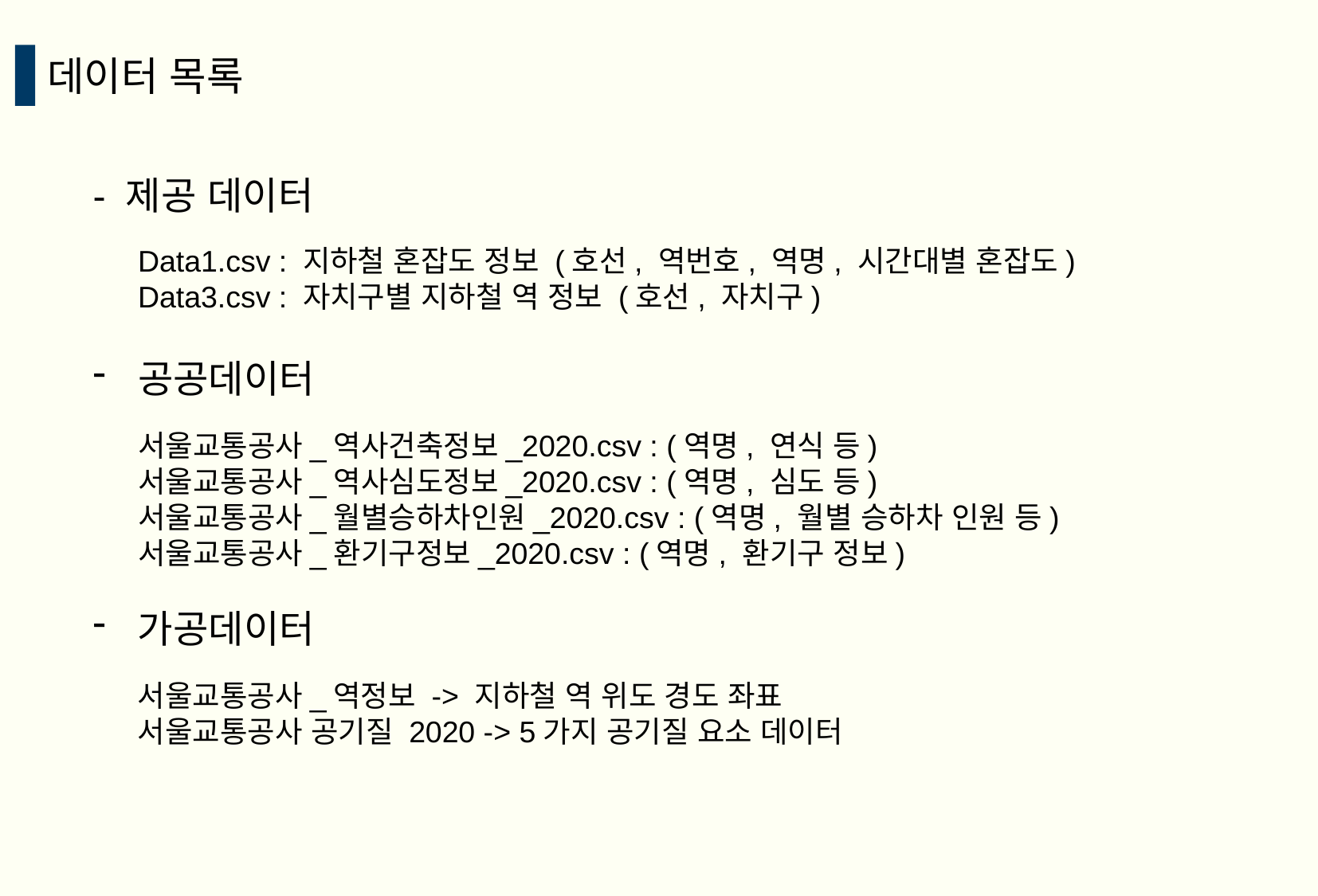

데이터 목록
- 제공 데이터
Data1.csv : 지하철 혼잡도 정보 (호선, 역번호, 역명, 시간대별 혼잡도)
Data3.csv : 자치구별 지하철 역 정보 (호선, 자치구)

공공데이터

서울교통공사_역사건축정보_2020.csv : (역명, 연식 등)
서울교통공사_역사심도정보_2020.csv : (역명, 심도 등)
서울교통공사_월별승하차인원_2020.csv : (역명, 월별 승하차 인원 등)
서울교통공사_환기구정보_2020.csv : (역명, 환기구 정보)
가공데이터

서울교통공사_역정보 -> 지하철 역 위도 경도 좌표
서울교통공사 공기질 2020 -> 5가지 공기질 요소 데이터